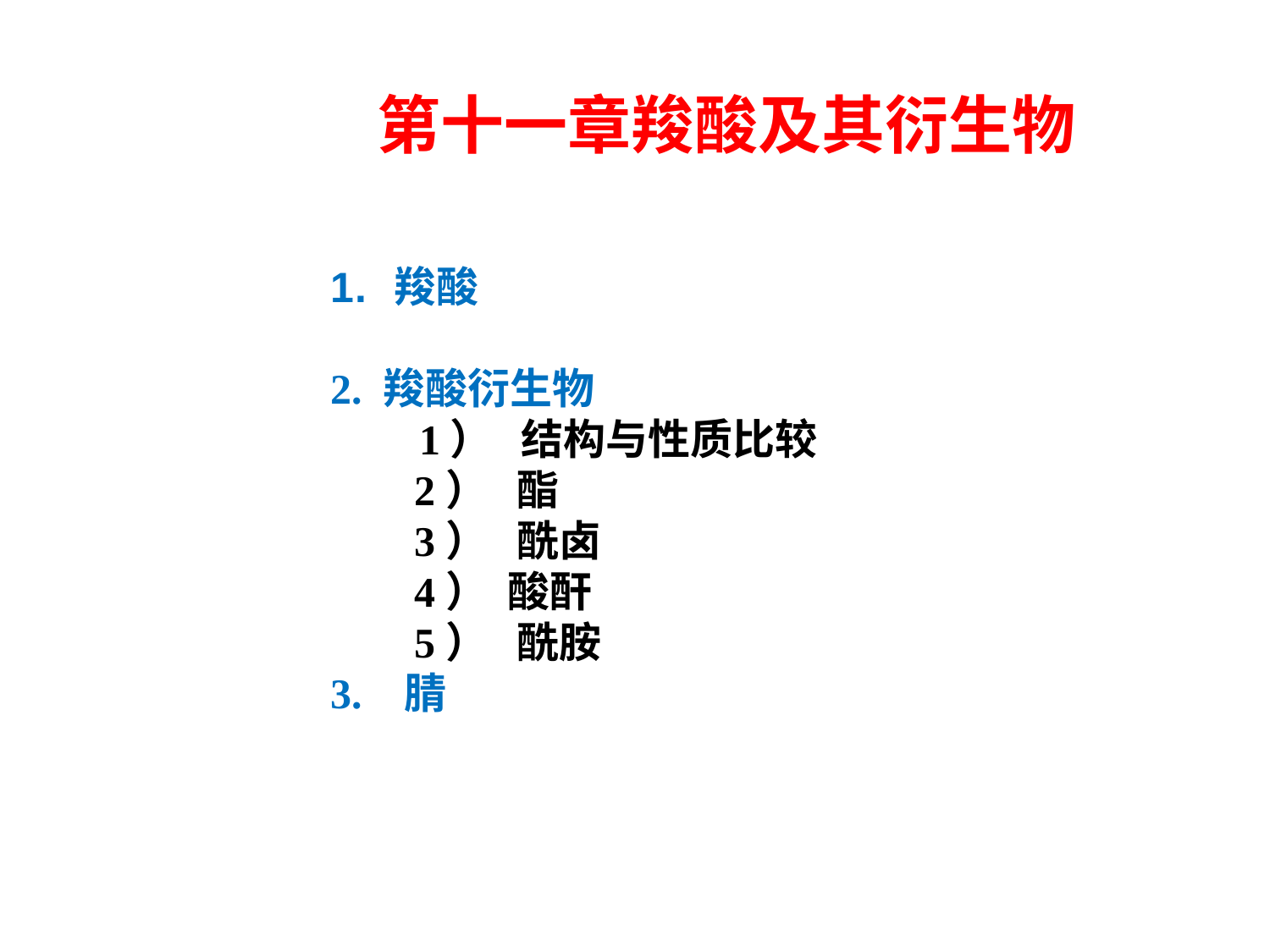

第十一章羧酸及其衍生物
羧酸

2. 羧酸衍生物
          1）   结构与性质比较
        2）   酯
        3）   酰卤
        4）  酸酐
        5）   酰胺
3.   腈